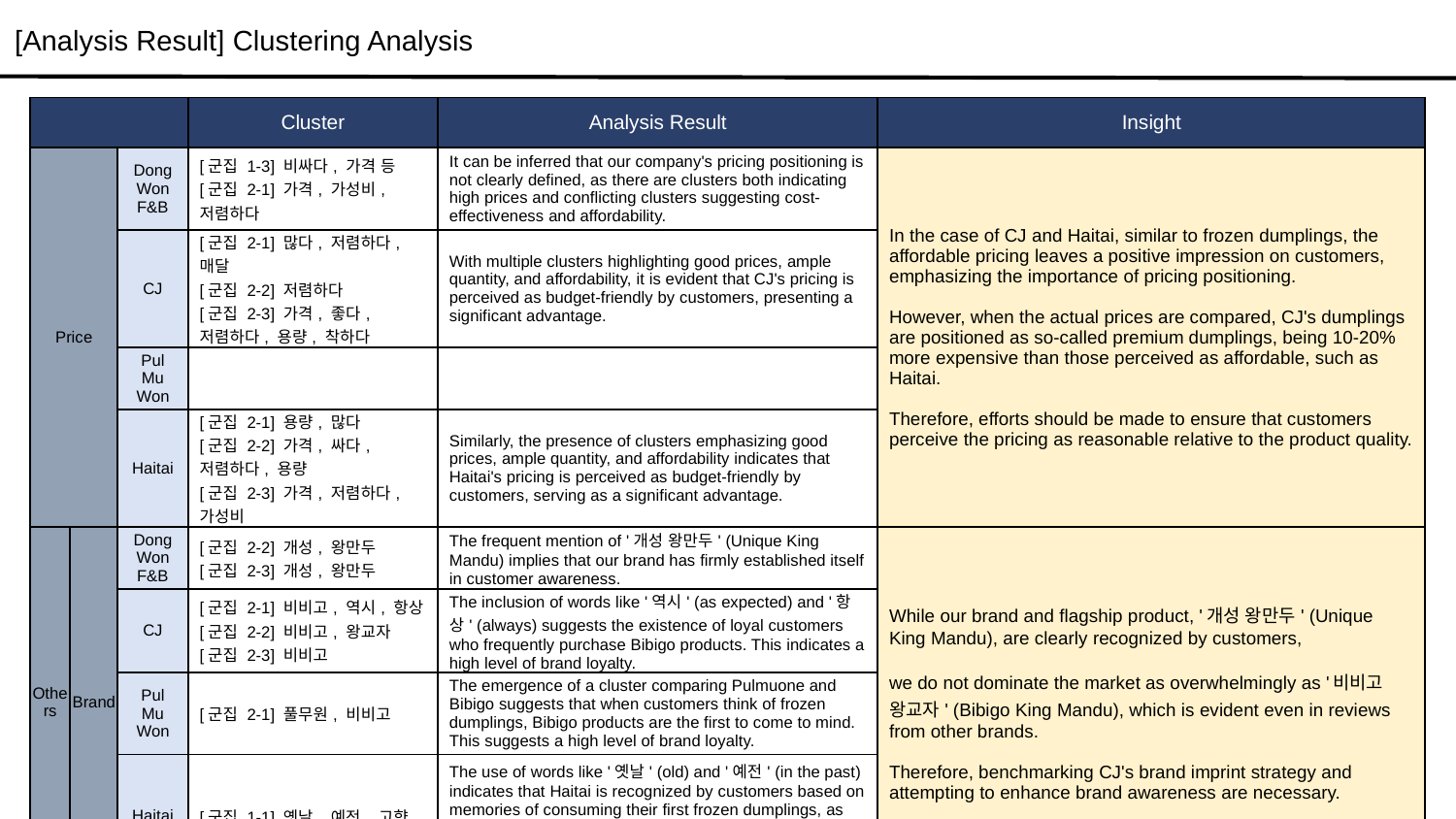

[Analysis Result] Clustering Analysis

|  |  |  | Cluster | Analysis Result | Insight |
| --- | --- | --- | --- | --- | --- |
| Price |  | Dong Won F&B | [군집 1-3] 비싸다, 가격 등 [군집 2-1] 가격, 가성비, 저렴하다 | It can be inferred that our company's pricing positioning is not clearly defined, as there are clusters both indicating high prices and conflicting clusters suggesting cost-effectiveness and affordability. | In the case of CJ and Haitai, similar to frozen dumplings, the affordable pricing leaves a positive impression on customers, emphasizing the importance of pricing positioning. However, when the actual prices are compared, CJ's dumplings are positioned as so-called premium dumplings, being 10-20% more expensive than those perceived as affordable, such as Haitai. Therefore, efforts should be made to ensure that customers perceive the pricing as reasonable relative to the product quality. |
|  |  | CJ | [군집 2-1] 많다, 저렴하다, 매달 [군집 2-2] 저렴하다 [군집 2-3] 가격, 좋다, 저렴하다, 용량, 착하다 | With multiple clusters highlighting good prices, ample quantity, and affordability, it is evident that CJ's pricing is perceived as budget-friendly by customers, presenting a significant advantage. |  |
|  |  | Pul Mu Won |  |  |  |
|  |  | Haitai | [군집 2-1] 용량, 많다 [군집 2-2] 가격, 싸다, 저렴하다, 용량 [군집 2-3] 가격, 저렴하다, 가성비 | Similarly, the presence of clusters emphasizing good prices, ample quantity, and affordability indicates that Haitai's pricing is perceived as budget-friendly by customers, serving as a significant advantage. |  |
| Others | Brand | Dong Won F&B | [군집 2-2] 개성, 왕만두 [군집 2-3] 개성, 왕만두 | The frequent mention of '개성 왕만두' (Unique King Mandu) implies that our brand has firmly established itself in customer awareness. | While our brand and flagship product, '개성 왕만두' (Unique King Mandu), are clearly recognized by customers, we do not dominate the market as overwhelmingly as '비비고 왕교자' (Bibigo King Mandu), which is evident even in reviews from other brands. Therefore, benchmarking CJ's brand imprint strategy and attempting to enhance brand awareness are necessary. |
|  |  | CJ | [군집 2-1] 비비고, 역시, 항상 [군집 2-2] 비비고, 왕교자 [군집 2-3] 비비고 | The inclusion of words like '역시' (as expected) and '항상' (always) suggests the existence of loyal customers who frequently purchase Bibigo products. This indicates a high level of brand loyalty. |  |
|  |  | Pul Mu Won | [군집 2-1] 풀무원, 비비고 | The emergence of a cluster comparing Pulmuone and Bibigo suggests that when customers think of frozen dumplings, Bibigo products are the first to come to mind. This suggests a high level of brand loyalty. |  |
|  |  | Haitai | [군집 1-1] 옛날, 예전, 고향 | The use of words like '옛날' (old) and '예전' (in the past) indicates that Haitai is recognized by customers based on memories of consuming their first frozen dumplings, as they were the first company to develop them. This historical connection contributes to brand recognition among customers." |  |